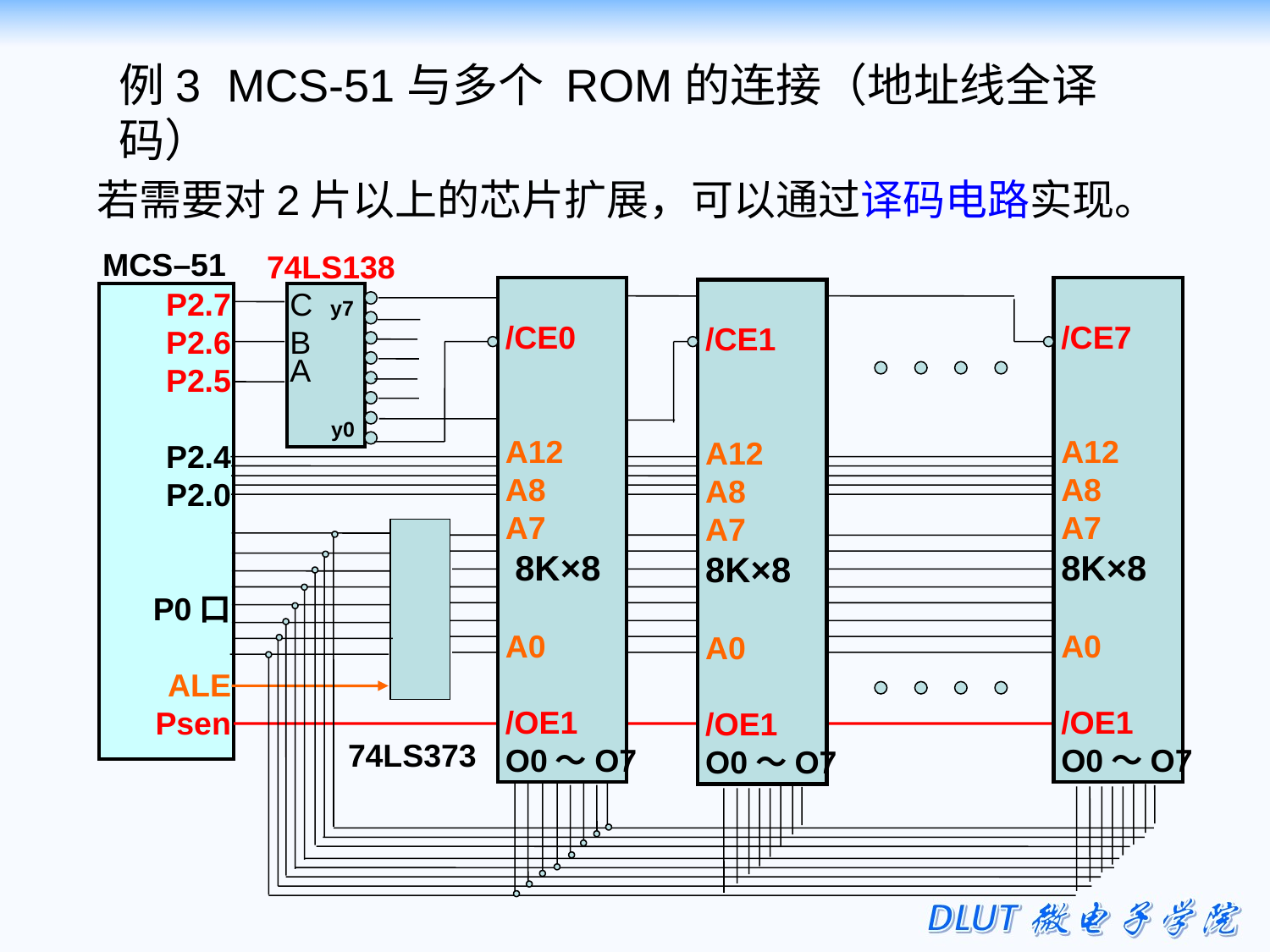

例3  MCS-51与多个 ROM的连接（地址线全译码）
若需要对2片以上的芯片扩展，可以通过译码电路实现。
MCS–51
74LS138

/CE0

A12
A8
A7
 8K×8

A0

/OE1
O0～O7

/CE7

A12
A8
A7
8K×8

A0

/OE1
O0～O7

/CE1

A12
A8
A7
8K×8

A0

/OE1
O0～O7
P2.7
P2.6
P2.5

P2.4
P2.0

P0口

ALE
Psen
C  y7
B
A

       y0

74LS373